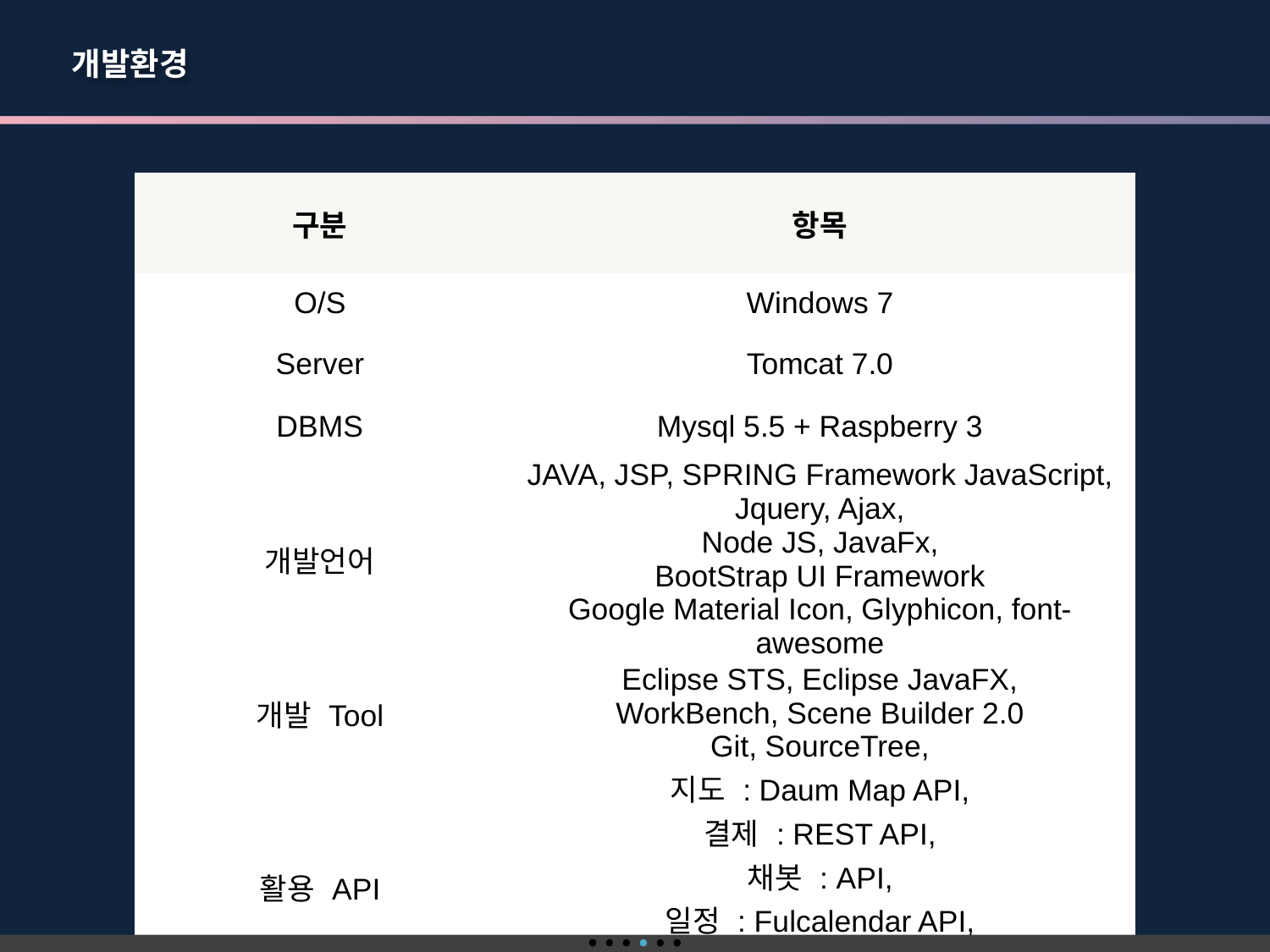

개발환경
| 구분 | 항목 |
| --- | --- |
| O/S | Windows 7 |
| Server | Tomcat 7.0 |
| DBMS | Mysql 5.5 + Raspberry 3 |
| 개발언어 | JAVA, JSP, SPRING Framework JavaScript, Jquery, Ajax, Node JS, JavaFx, BootStrap UI Framework Google Material Icon, Glyphicon, font-awesome |
| 개발 Tool | Eclipse STS, Eclipse JavaFX, WorkBench, Scene Builder 2.0 Git, SourceTree, |
| 활용 API | 지도 : Daum Map API, 결제 : REST API, 채봇 : API, 일정 : Fulcalendar API, DashBoard : Toast UI, Alarm : Toartr UI |